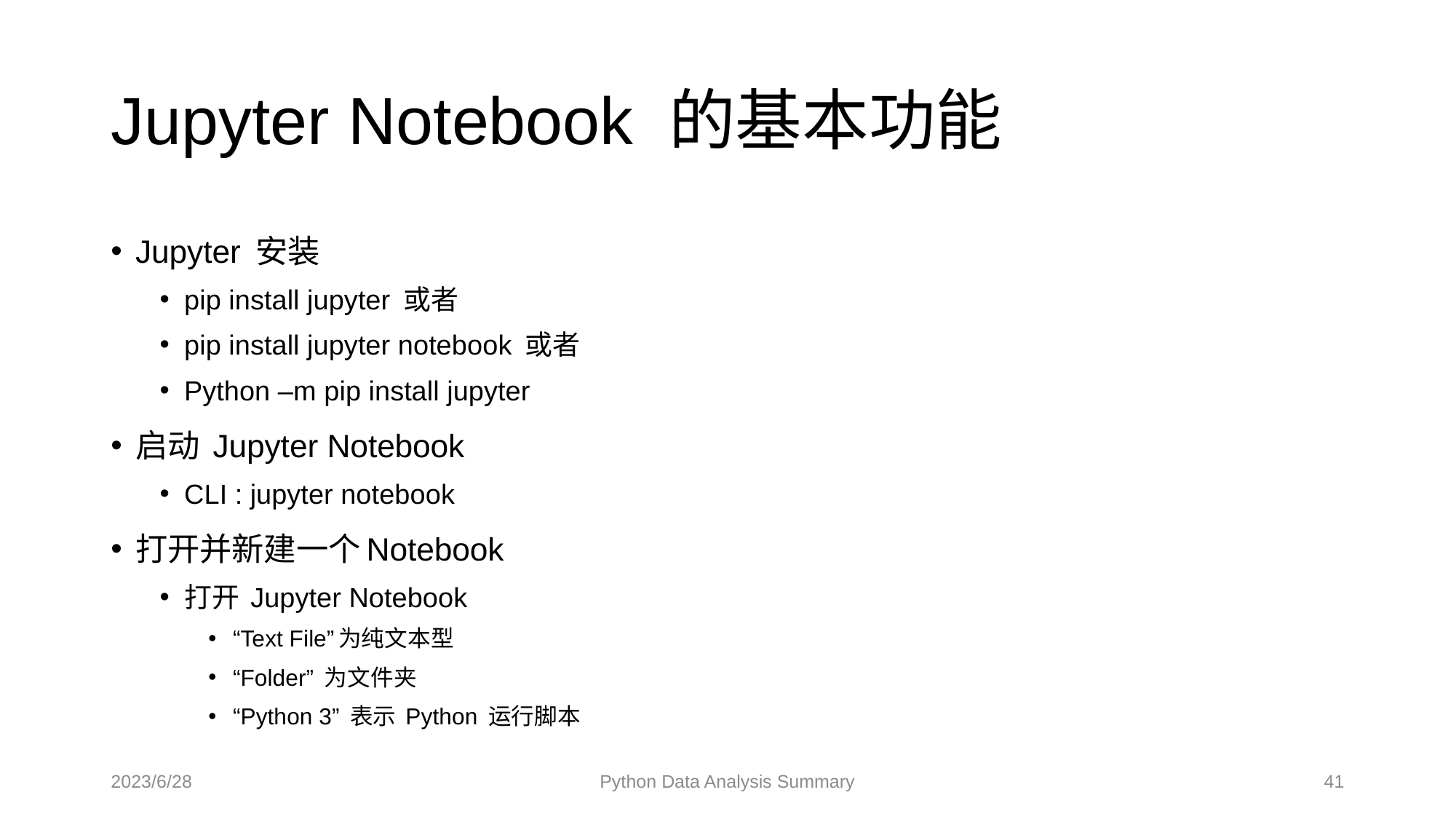

# Jupyter Notebook 的基本功能
Jupyter 安装
pip install jupyter 或者
pip install jupyter notebook 或者
Python –m pip install jupyter
启动 Jupyter Notebook
CLI : jupyter notebook
打开并新建一个Notebook
打开 Jupyter Notebook
“Text File”为纯文本型
“Folder” 为文件夹
“Python 3” 表示 Python 运行脚本

2023/6/28
Python Data Analysis Summary
41